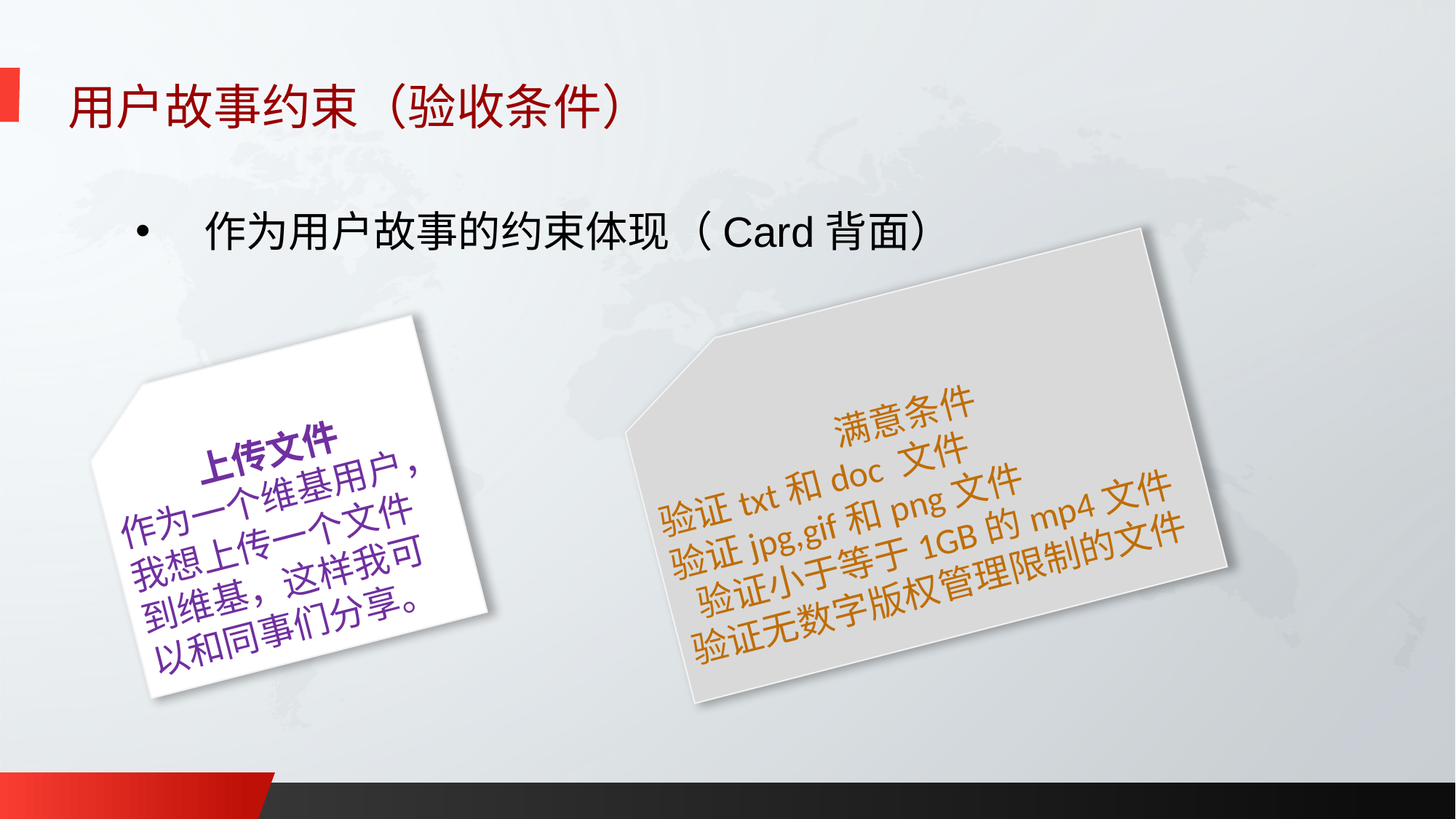

用户故事约束（验收条件）
作为用户故事的约束体现（Card背面）
满意条件
验证txt和doc 文件
验证jpg,gif和png文件
 验证小于等于1GB的mp4文件
验证无数字版权管理限制的文件
上传文件
作为一个维基用户，我想上传一个文件到维基，这样我可以和同事们分享。